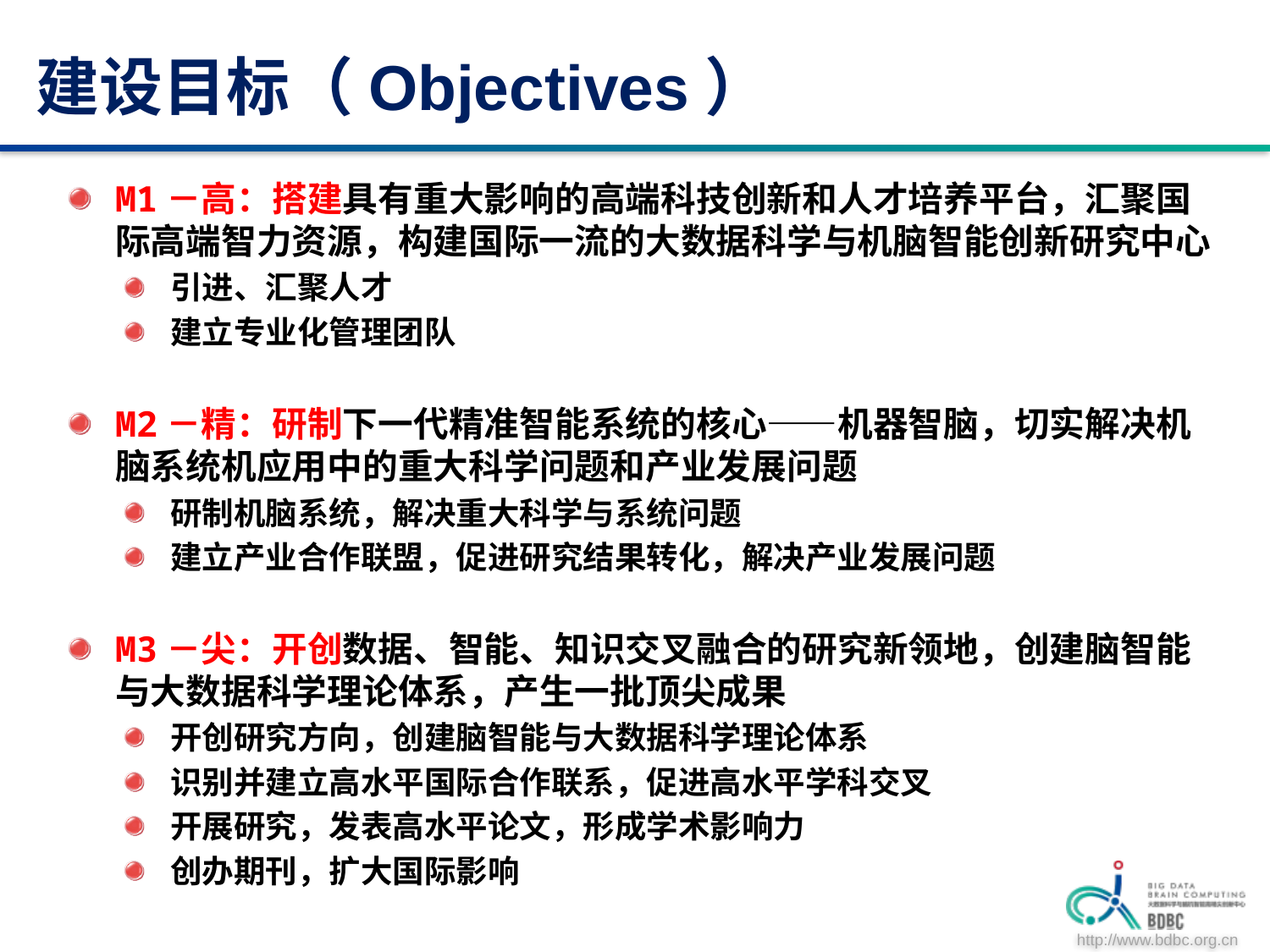

5
# 建设目标（Objectives）
M1－高：搭建具有重大影响的高端科技创新和人才培养平台，汇聚国际高端智力资源，构建国际一流的大数据科学与机脑智能创新研究中心
引进、汇聚人才
建立专业化管理团队

M2－精：研制下一代精准智能系统的核心——机器智脑，切实解决机脑系统机应用中的重大科学问题和产业发展问题
研制机脑系统，解决重大科学与系统问题
建立产业合作联盟，促进研究结果转化，解决产业发展问题

M3－尖：开创数据、智能、知识交叉融合的研究新领地，创建脑智能与大数据科学理论体系，产生一批顶尖成果
开创研究方向，创建脑智能与大数据科学理论体系
识别并建立高水平国际合作联系，促进高水平学科交叉
开展研究，发表高水平论文，形成学术影响力
创办期刊，扩大国际影响